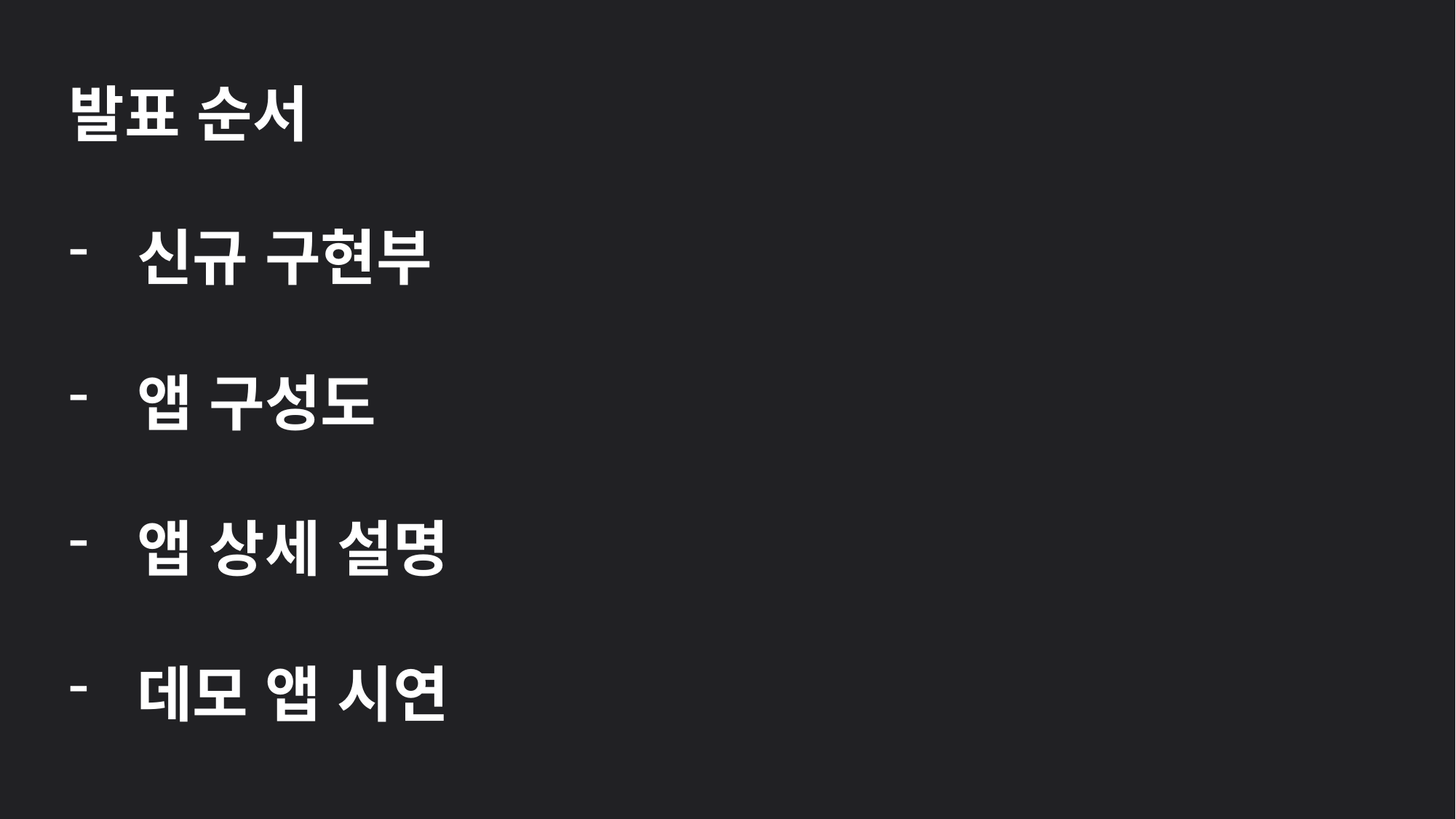

발표 순서

신규 구현부

앱 구성도

앱 상세 설명

데모 앱 시연